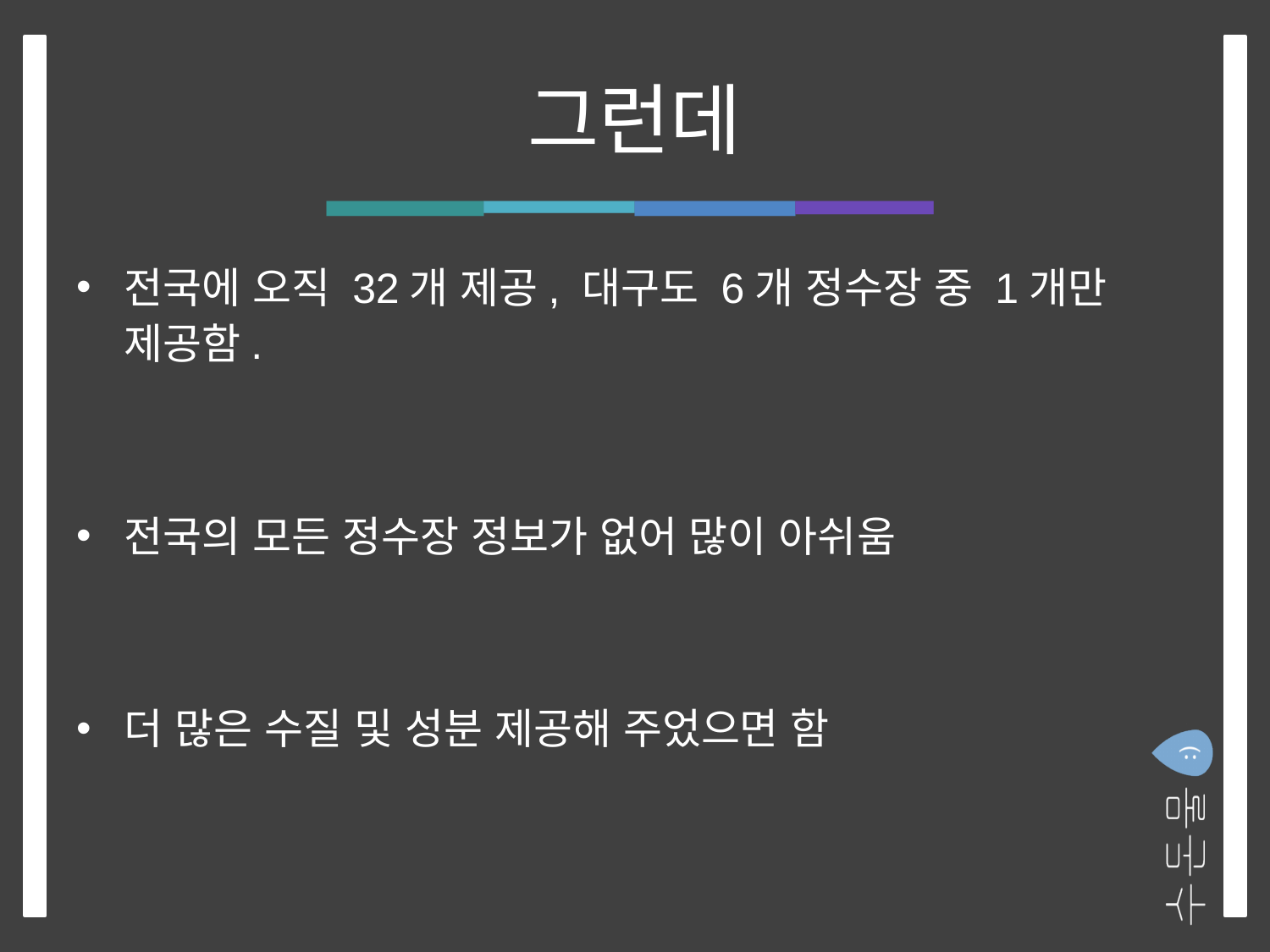

# 그런데
전국에 오직 32개 제공, 대구도 6개 정수장 중 1개만 제공함.

전국의 모든 정수장 정보가 없어 많이 아쉬움

더 많은 수질 및 성분 제공해 주었으면 함